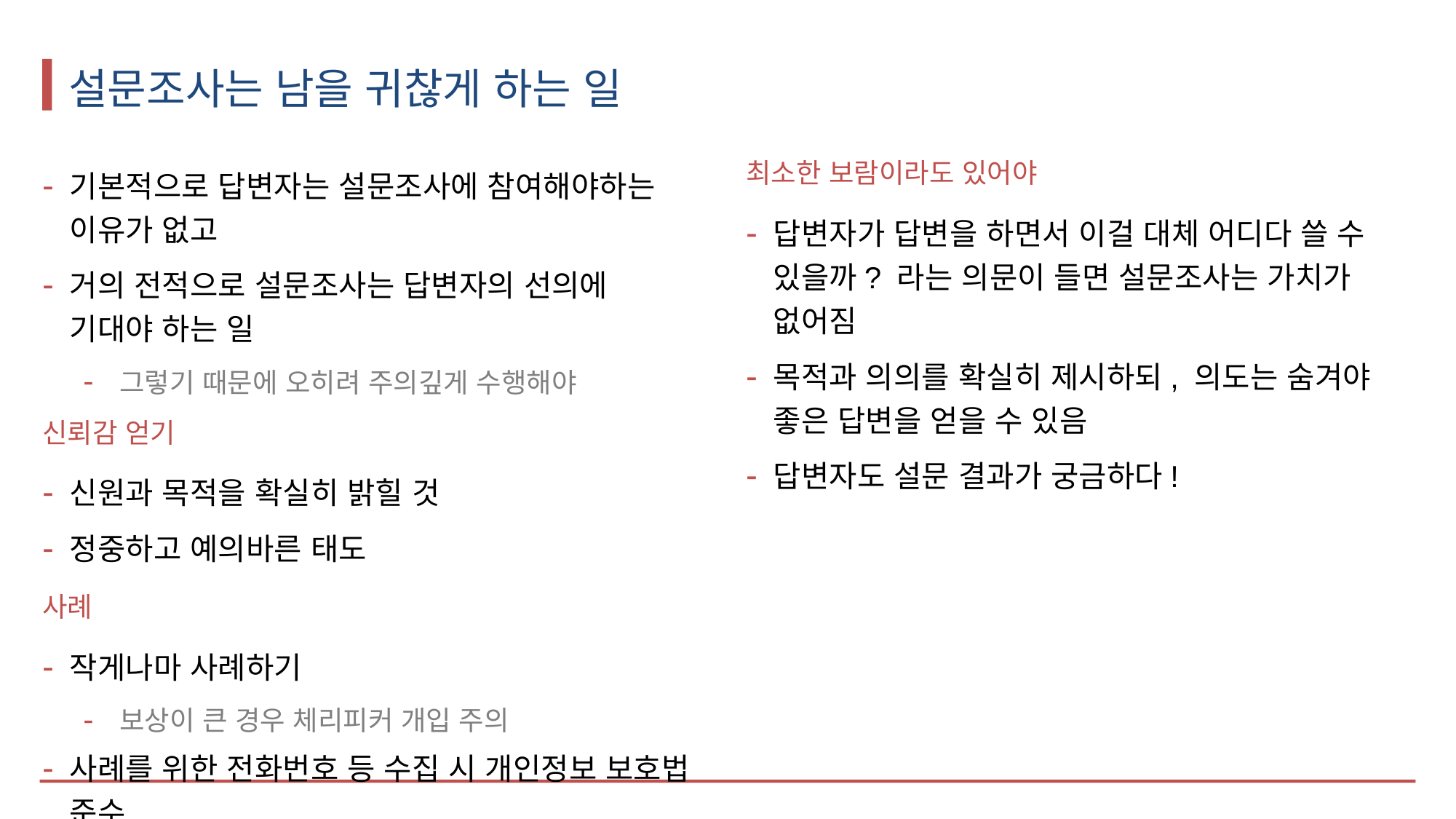

# 설문조사는 남을 귀찮게 하는 일
기본적으로 답변자는 설문조사에 참여해야하는 이유가 없고
거의 전적으로 설문조사는 답변자의 선의에 기대야 하는 일
그렇기 때문에 오히려 주의깊게 수행해야
신뢰감 얻기
신원과 목적을 확실히 밝힐 것
정중하고 예의바른 태도
사례
작게나마 사례하기
보상이 큰 경우 체리피커 개입 주의
사례를 위한 전화번호 등 수집 시 개인정보 보호법 준수
동의 항목 첨부
최소한 보람이라도 있어야
답변자가 답변을 하면서 이걸 대체 어디다 쓸 수 있을까? 라는 의문이 들면 설문조사는 가치가 없어짐
목적과 의의를 확실히 제시하되, 의도는 숨겨야 좋은 답변을 얻을 수 있음
답변자도 설문 결과가 궁금하다!